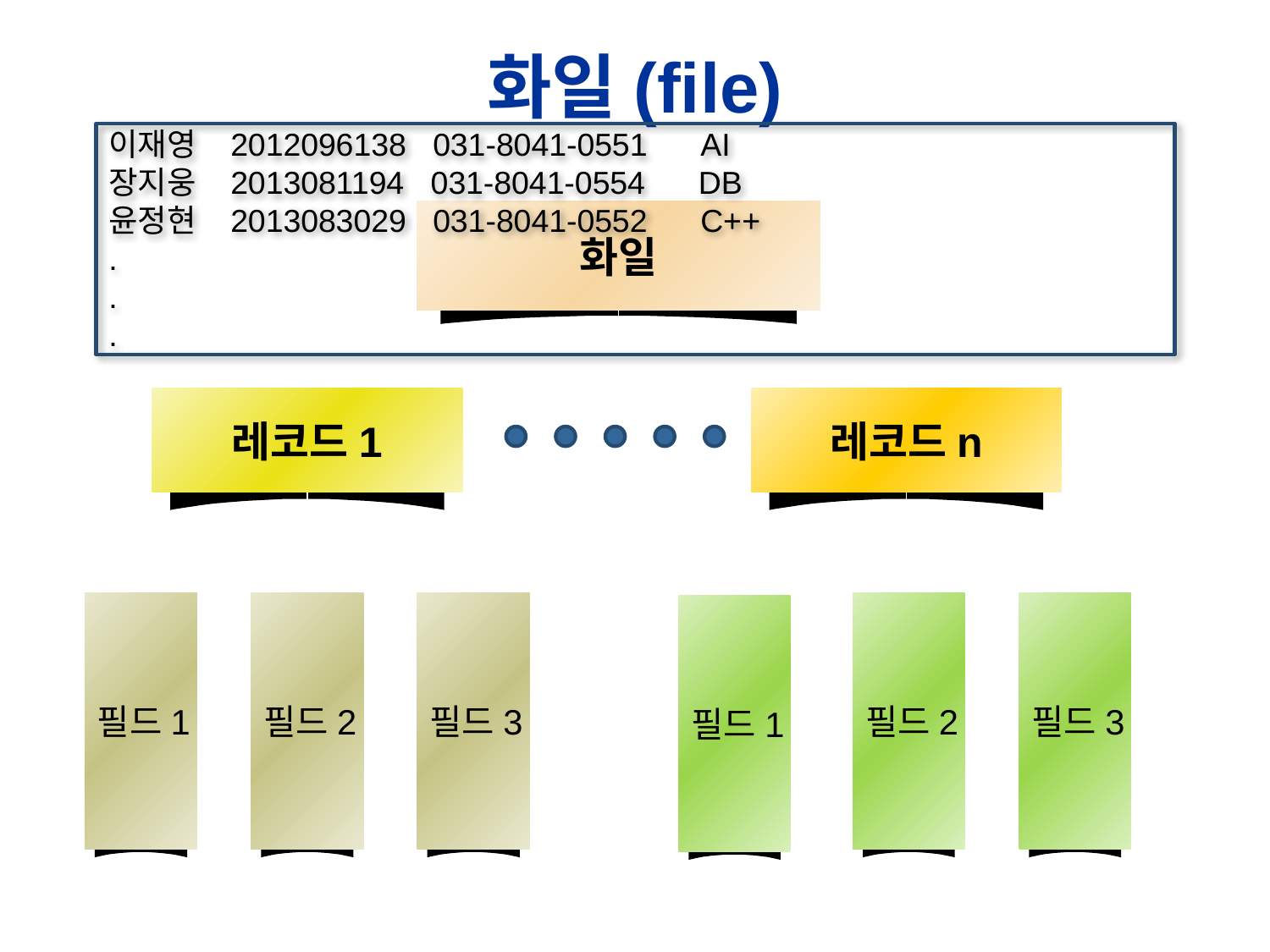

화일(file)
이재영   2012096138   031-8041-0551      AI
장지웅   2013081194   031-8041-0554      DB
윤정현   2013083029   031-8041-0552      C++
.
.
.
화일

레코드1

레코드n

필드1

필드2

필드3

필드2

필드3

필드1